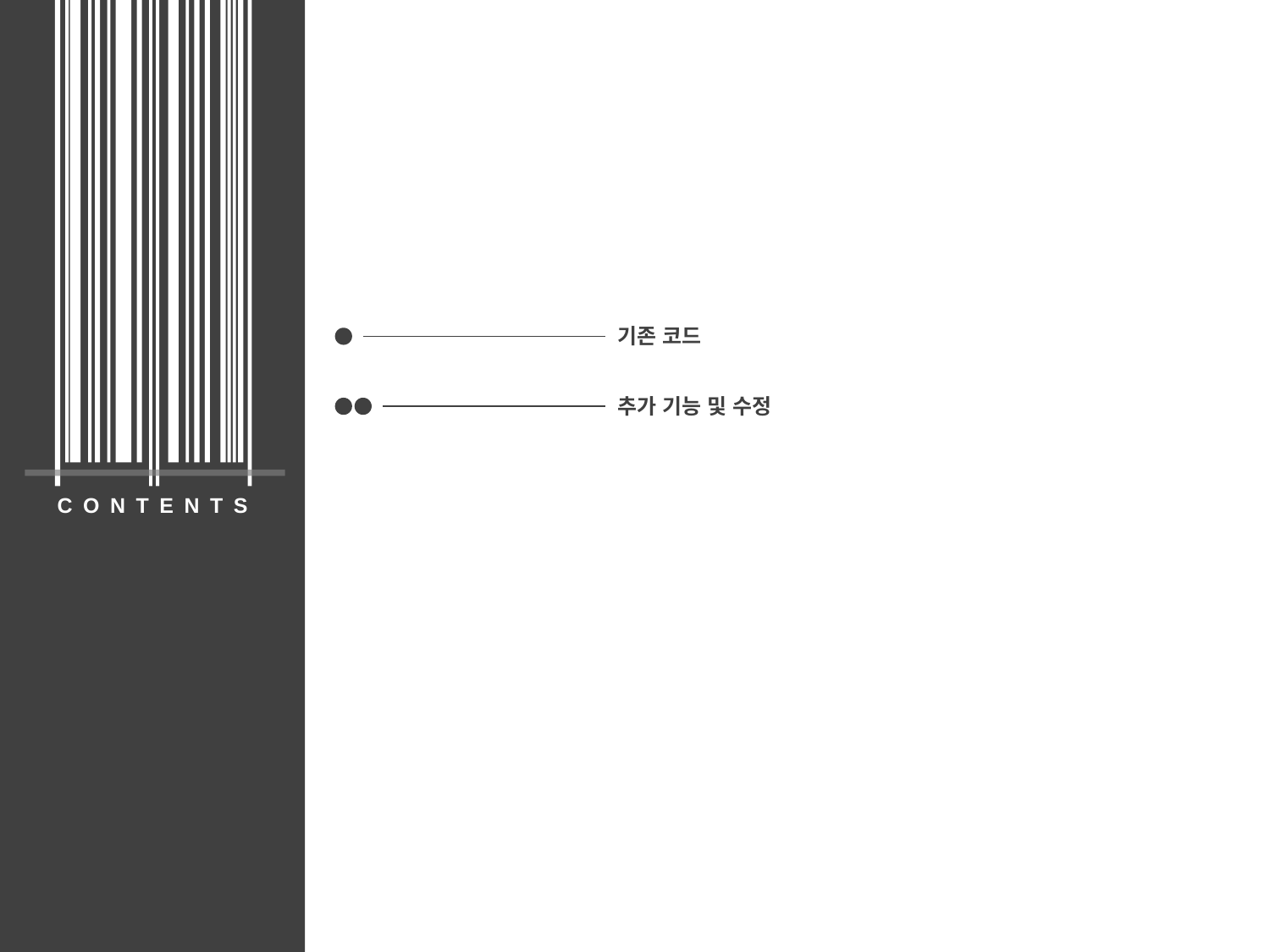

기존 코드

추가 기능 및 수정

CONTENTS
CONTENTS